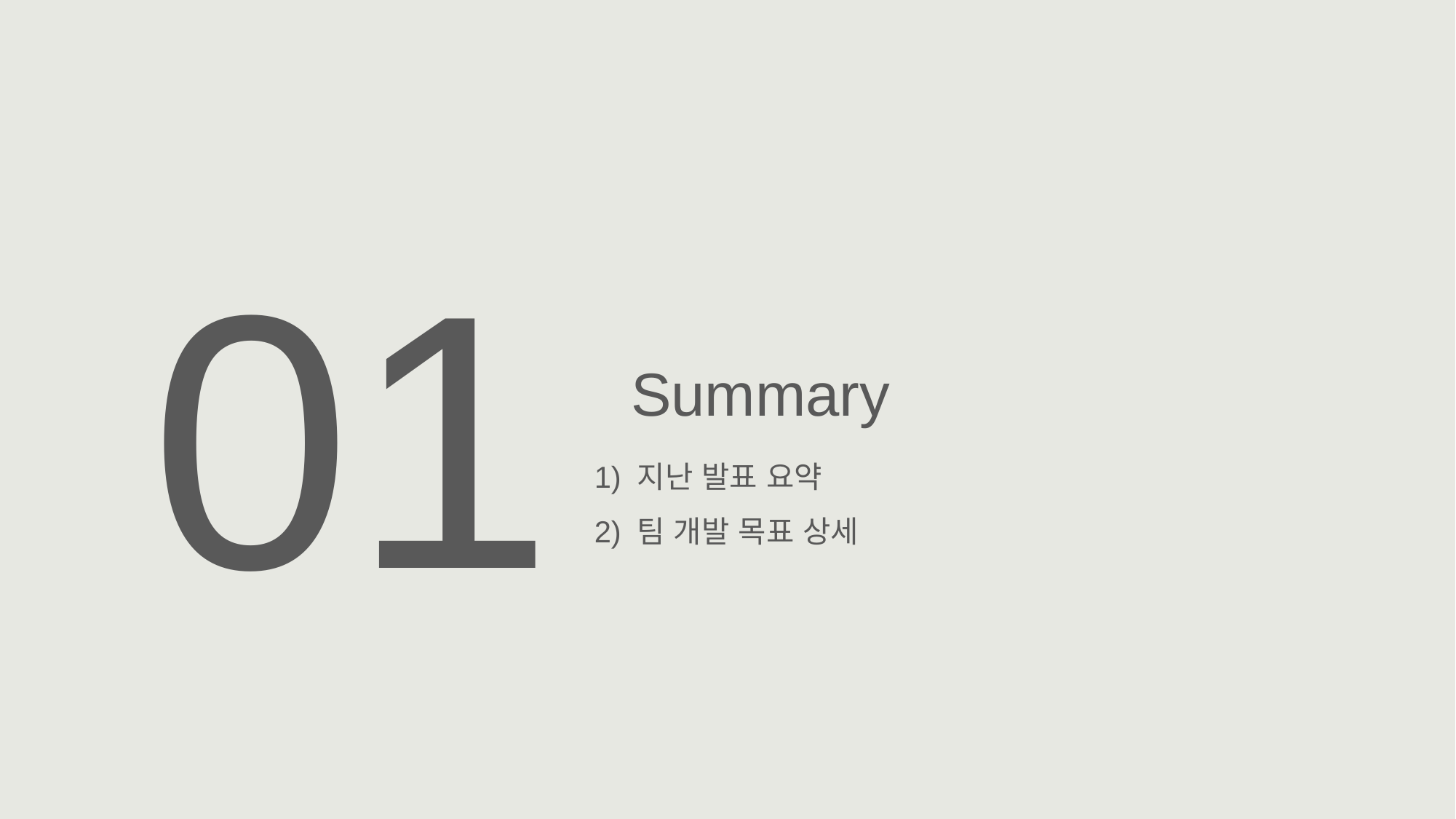

01
Summary
1) 지난 발표 요약
2) 팀 개발 목표 상세